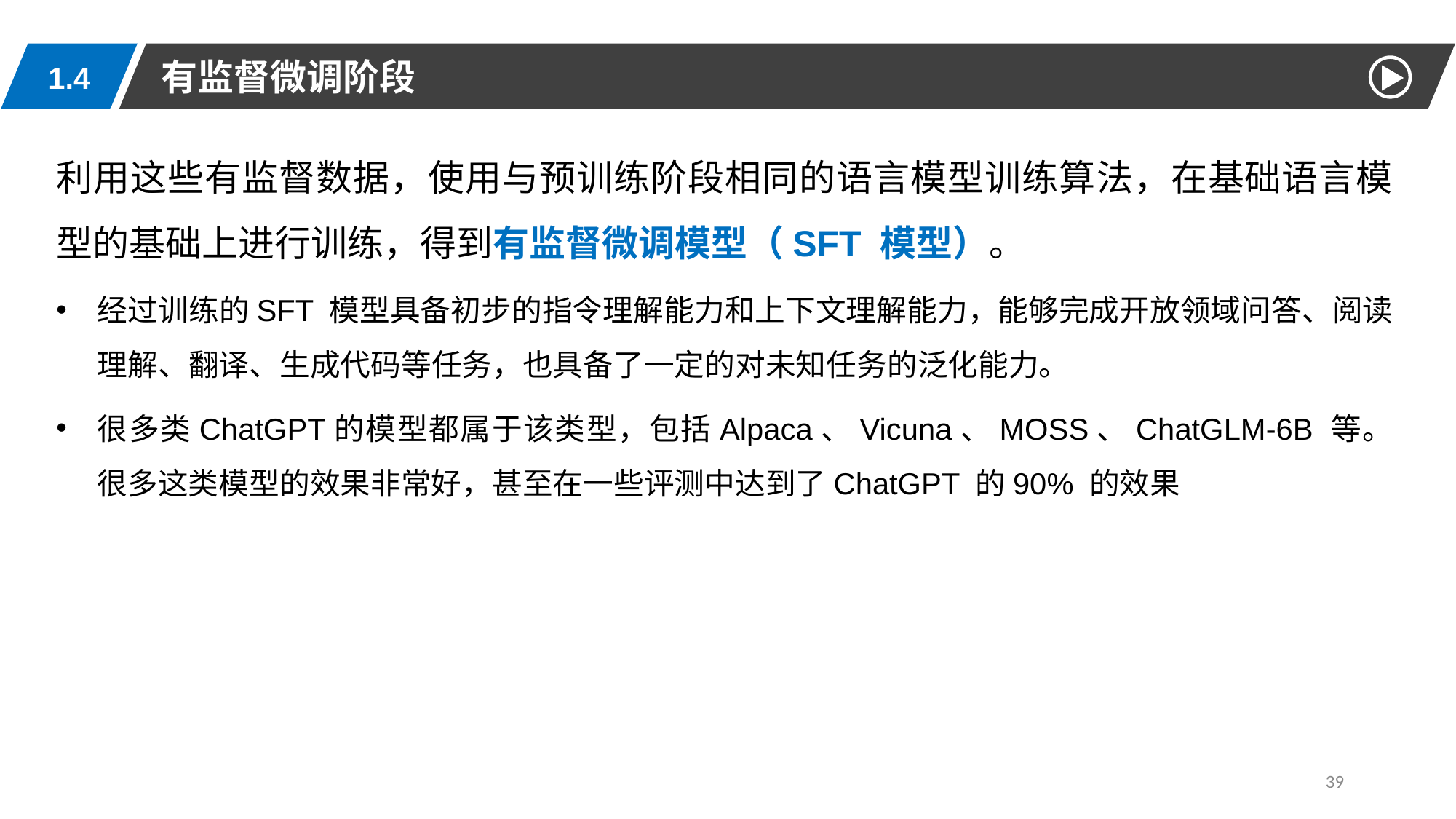

有监督微调阶段
1.4

利用这些有监督数据，使用与预训练阶段相同的语言模型训练算法，在基础语言模型的基础上进行训练，得到有监督微调模型（SFT 模型）。
经过训练的SFT 模型具备初步的指令理解能力和上下文理解能力，能够完成开放领域问答、阅读理解、翻译、生成代码等任务，也具备了一定的对未知任务的泛化能力。
很多类ChatGPT的模型都属于该类型，包括Alpaca、Vicuna、MOSS、ChatGLM-6B 等。很多这类模型的效果非常好，甚至在一些评测中达到了ChatGPT 的90% 的效果
39